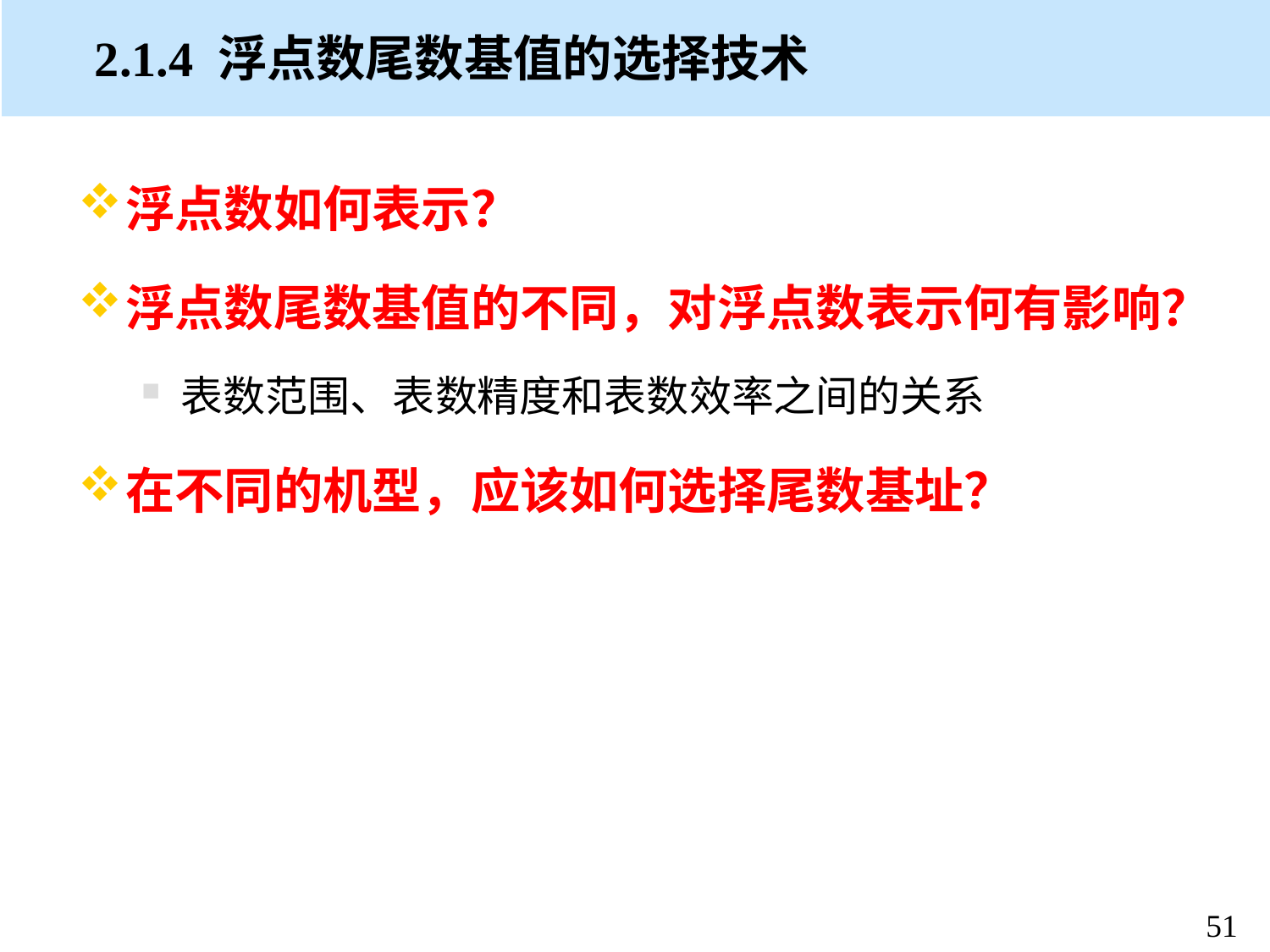

# 2.1.4 浮点数尾数基值的选择技术
浮点数如何表示？
浮点数尾数基值的不同，对浮点数表示何有影响？
表数范围、表数精度和表数效率之间的关系
在不同的机型，应该如何选择尾数基址？